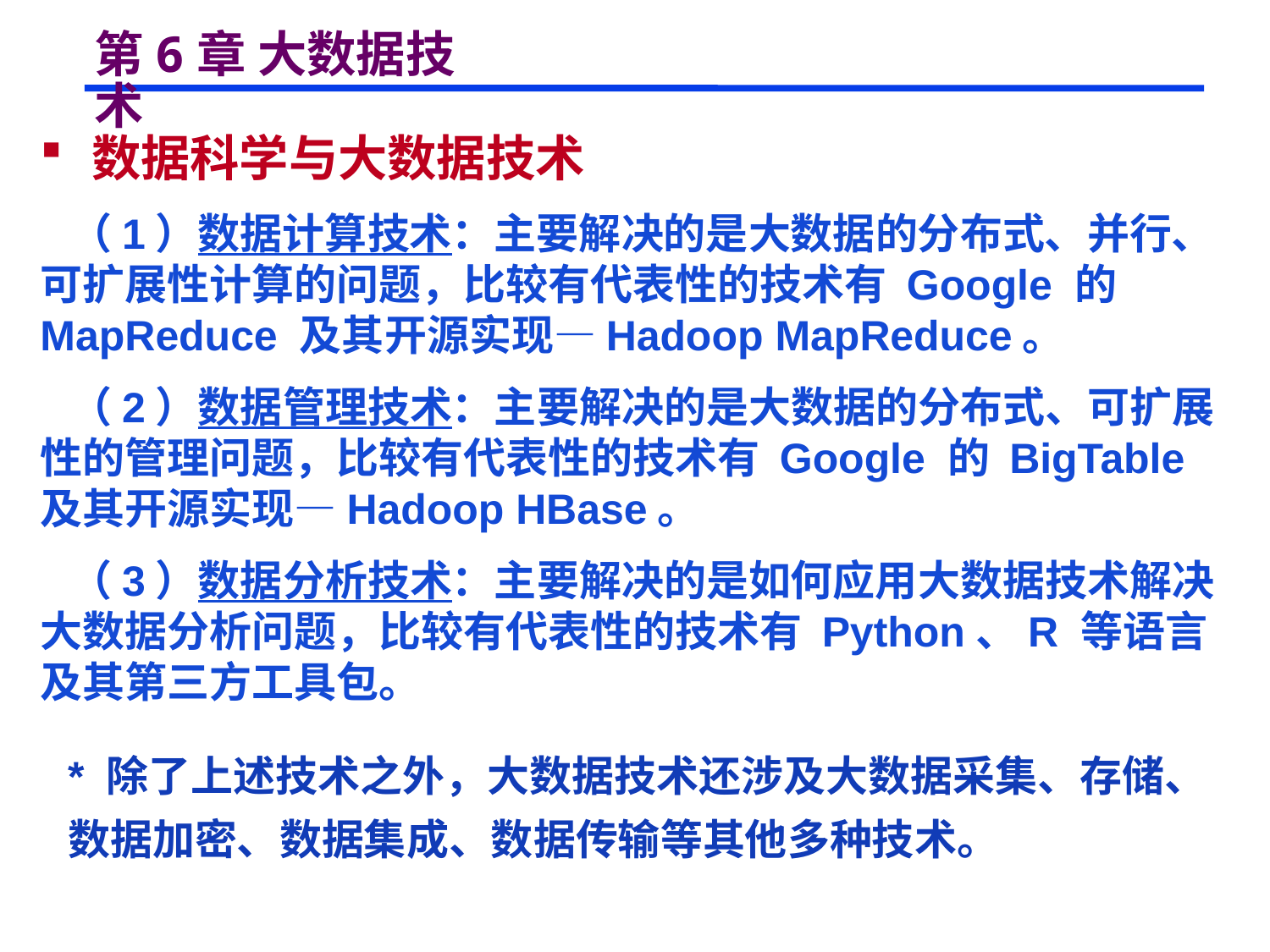

# 第6章 大数据技术
 数据科学与大数据技术
  （1）数据计算技术：主要解决的是大数据的分布式、并行、可扩展性计算的问题，比较有代表性的技术有 Google 的 MapReduce 及其开源实现—Hadoop MapReduce。
  （2）数据管理技术：主要解决的是大数据的分布式、可扩展性的管理问题，比较有代表性的技术有 Google 的 BigTable 及其开源实现—Hadoop HBase。
  （3）数据分析技术：主要解决的是如何应用大数据技术解决大数据分析问题，比较有代表性的技术有 Python、R 等语言及其第三方工具包。
* 除了上述技术之外，大数据技术还涉及大数据采集、存储、数据加密、数据集成、数据传输等其他多种技术。